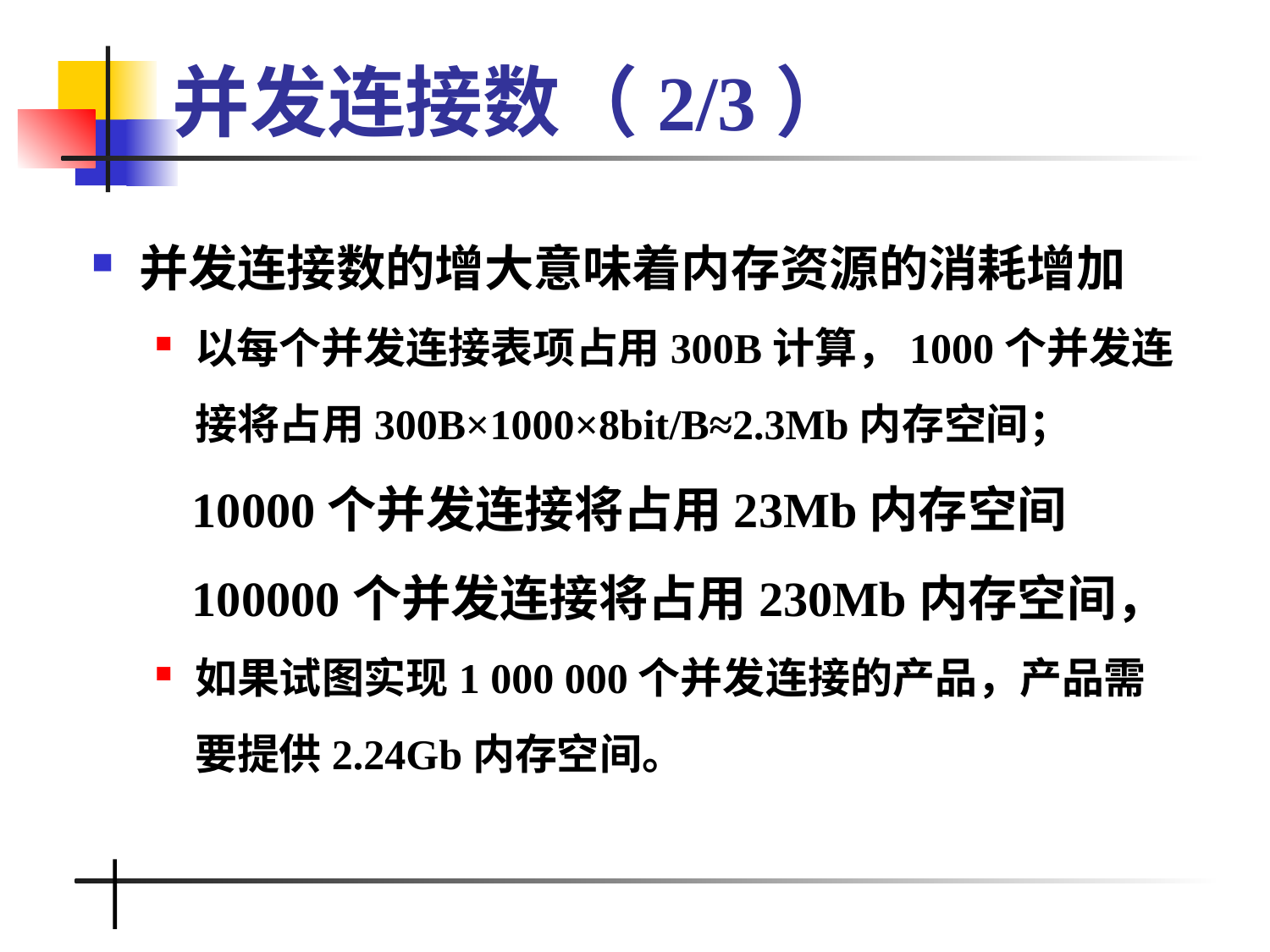

# 并发连接数（2/3）
并发连接数的增大意味着内存资源的消耗增加
以每个并发连接表项占用300B计算，1000个并发连接将占用300B×1000×8bit/B≈2.3Mb内存空间；
   10000个并发连接将占用23Mb内存空间
   100000个并发连接将占用230Mb内存空间，
如果试图实现1 000 000个并发连接的产品，产品需要提供2.24Gb内存空间。